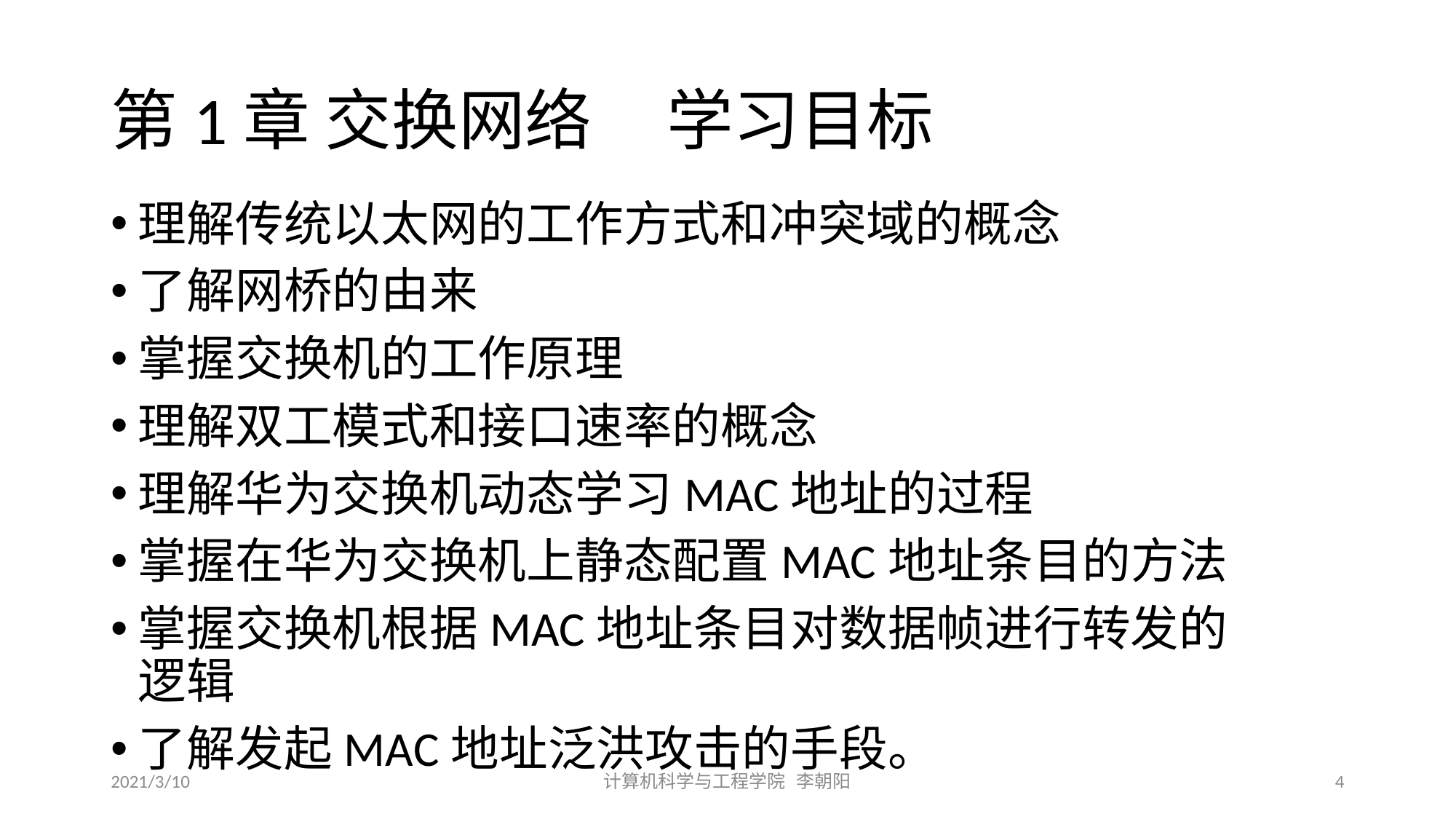

# 第1章 交换网络     学习目标
理解传统以太网的工作方式和冲突域的概念
了解网桥的由来
掌握交换机的工作原理
理解双工模式和接口速率的概念
理解华为交换机动态学习MAC地址的过程
掌握在华为交换机上静态配置MAC地址条目的方法
掌握交换机根据MAC地址条目对数据帧进行转发的逻辑
了解发起MAC地址泛洪攻击的手段。

2021/3/10
计算机科学与工程学院  李朝阳
4